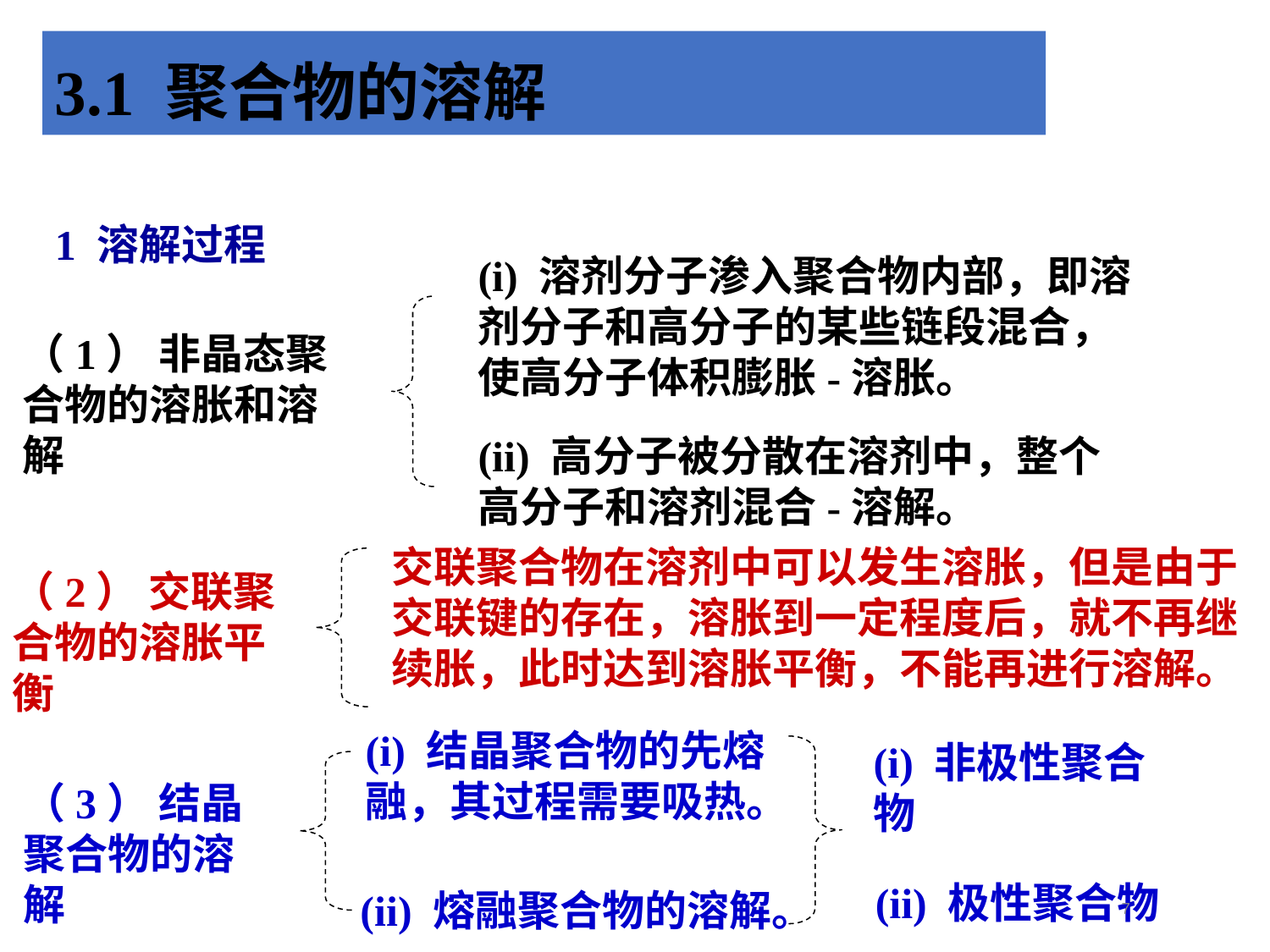

3.1 聚合物的溶解
1 溶解过程
(i) 溶剂分子渗入聚合物内部，即溶剂分子和高分子的某些链段混合，使高分子体积膨胀-溶胀。

（1） 非晶态聚合物的溶胀和溶解
(ii) 高分子被分散在溶剂中，整个高分子和溶剂混合-溶解。
交联聚合物在溶剂中可以发生溶胀，但是由于交联键的存在，溶胀到一定程度后，就不再继续胀，此时达到溶胀平衡，不能再进行溶解。

（2） 交联聚合物的溶胀平衡
(i) 结晶聚合物的先熔融，其过程需要吸热。
(i) 非极性聚合物

（3） 结晶聚合物的溶解
(ii) 极性聚合物
(ii) 熔融聚合物的溶解。
7